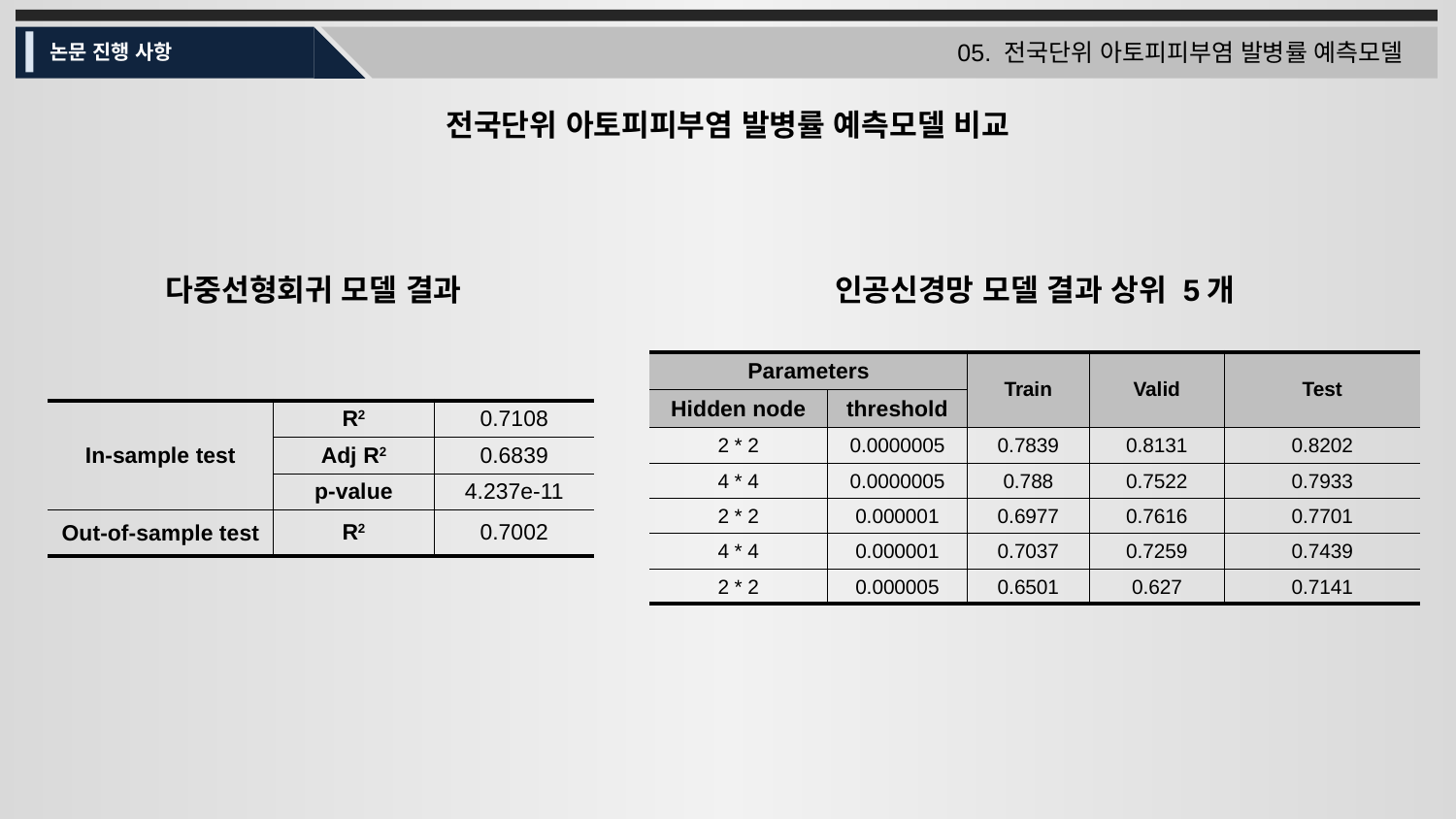

05. 전국단위 아토피피부염 발병률 예측모델

논문 진행 사항
전국단위 아토피피부염 발병률 예측모델 비교
다중선형회귀 모델 결과
인공신경망 모델 결과 상위 5개
| Parameters |  | Train | Valid | Test |
| --- | --- | --- | --- | --- |
| Hidden node | threshold | R2 | R2 | R2 |
| 2 \* 2 | 0.0000005 | 0.7839 | 0.8131 | 0.8202 |
| 4 \* 4 | 0.0000005 | 0.788 | 0.7522 | 0.7933 |
| 2 \* 2 | 0.000001 | 0.6977 | 0.7616 | 0.7701 |
| 4 \* 4 | 0.000001 | 0.7037 | 0.7259 | 0.7439 |
| 2 \* 2 | 0.000005 | 0.6501 | 0.627 | 0.7141 |
| In-sample test | R2 | 0.7108 |
| --- | --- | --- |
|  | Adj R2 | 0.6839 |
|  | p-value | 4.237e-11 |
| Out-of-sample test | R2 | 0.7002 |